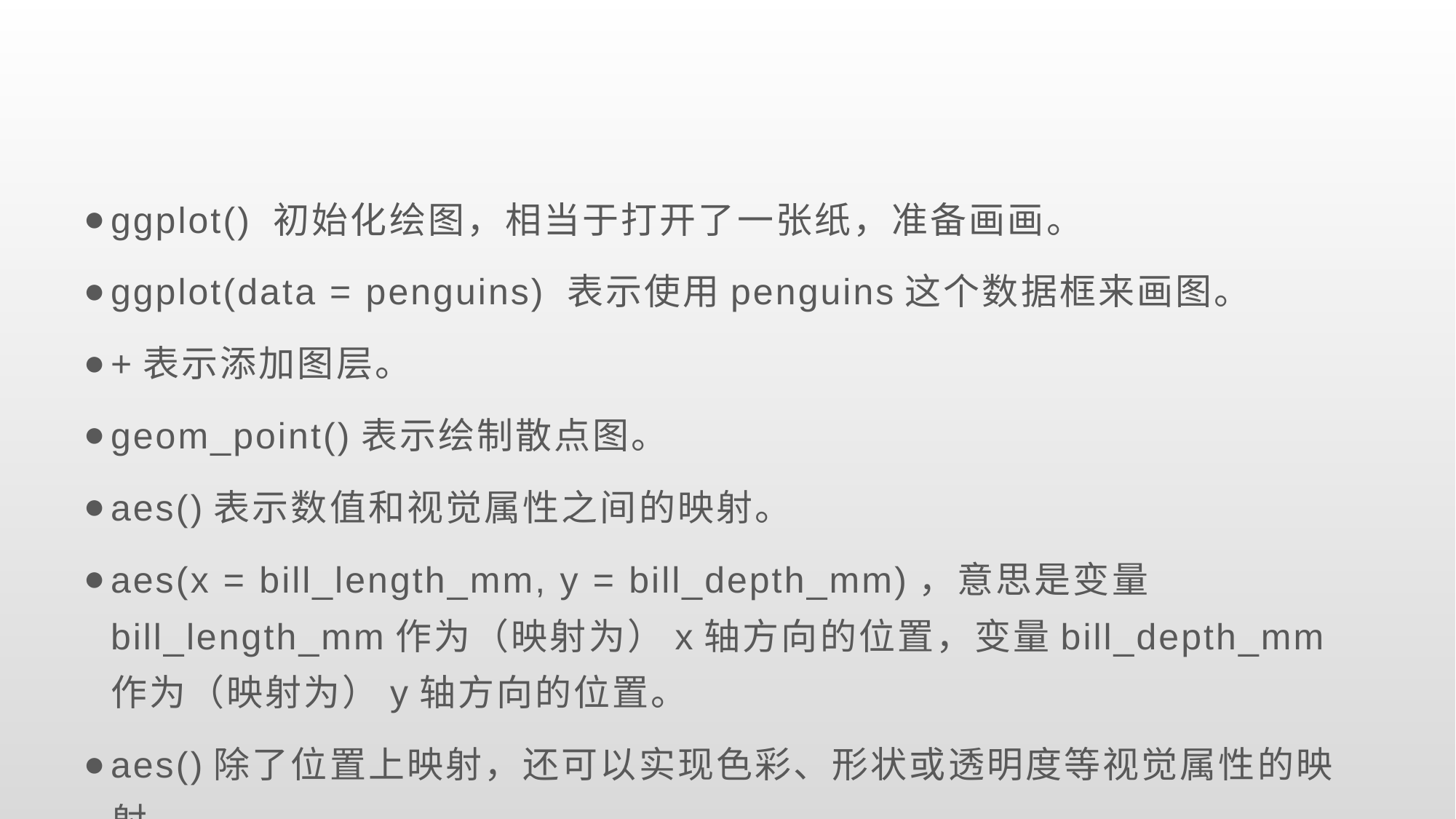

#
ggplot() 初始化绘图，相当于打开了一张纸，准备画画。
ggplot(data = penguins) 表示使用penguins这个数据框来画图。
+表示添加图层。
geom_point()表示绘制散点图。
aes()表示数值和视觉属性之间的映射。
aes(x = bill_length_mm, y = bill_depth_mm)，意思是变量bill_length_mm作为（映射为）x轴方向的位置，变量bill_depth_mm作为（映射为）y轴方向的位置。
aes()除了位置上映射，还可以实现色彩、形状或透明度等视觉属性的映射。